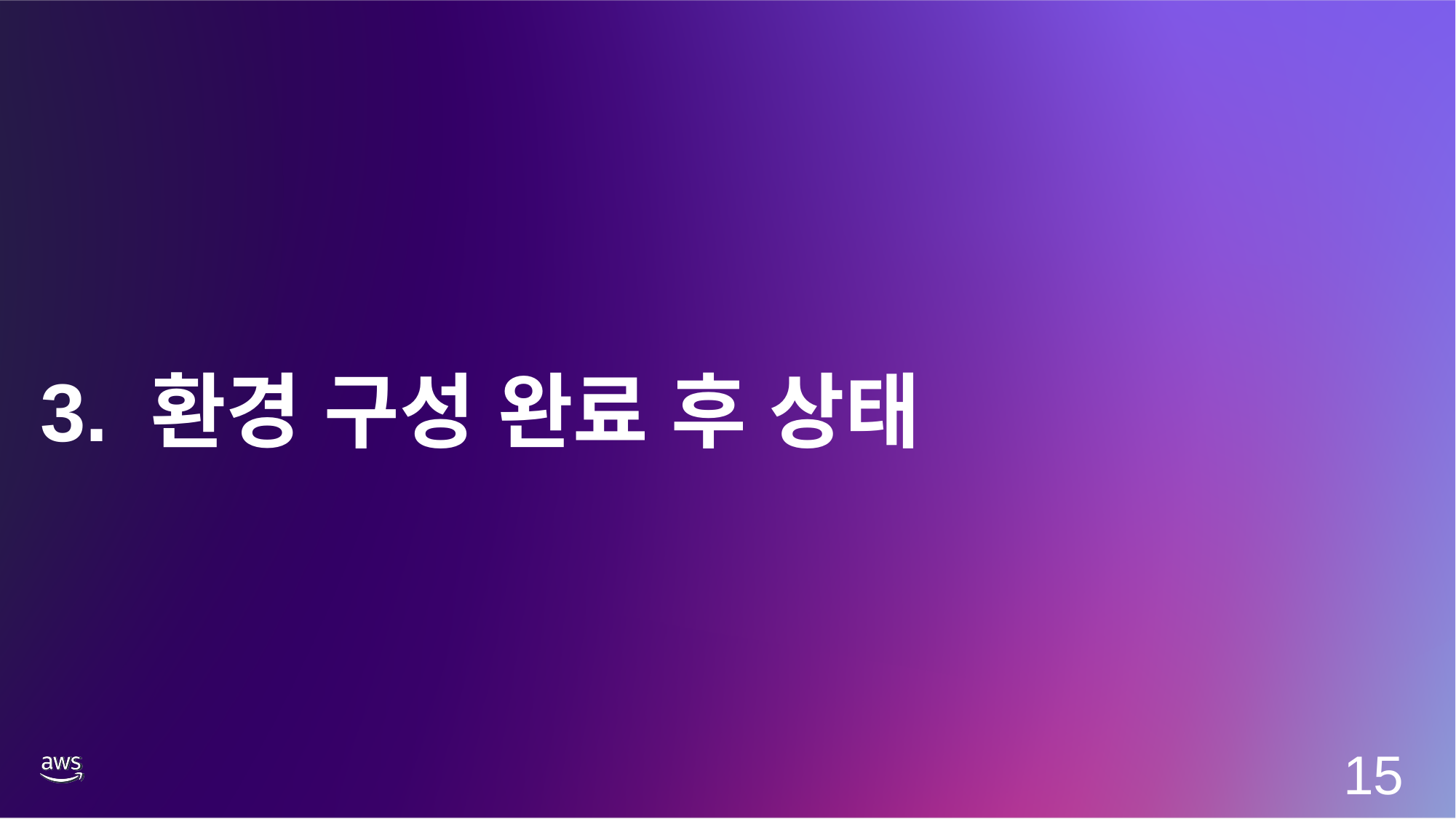

# 3. 환경 구성 완료 후 상태
15